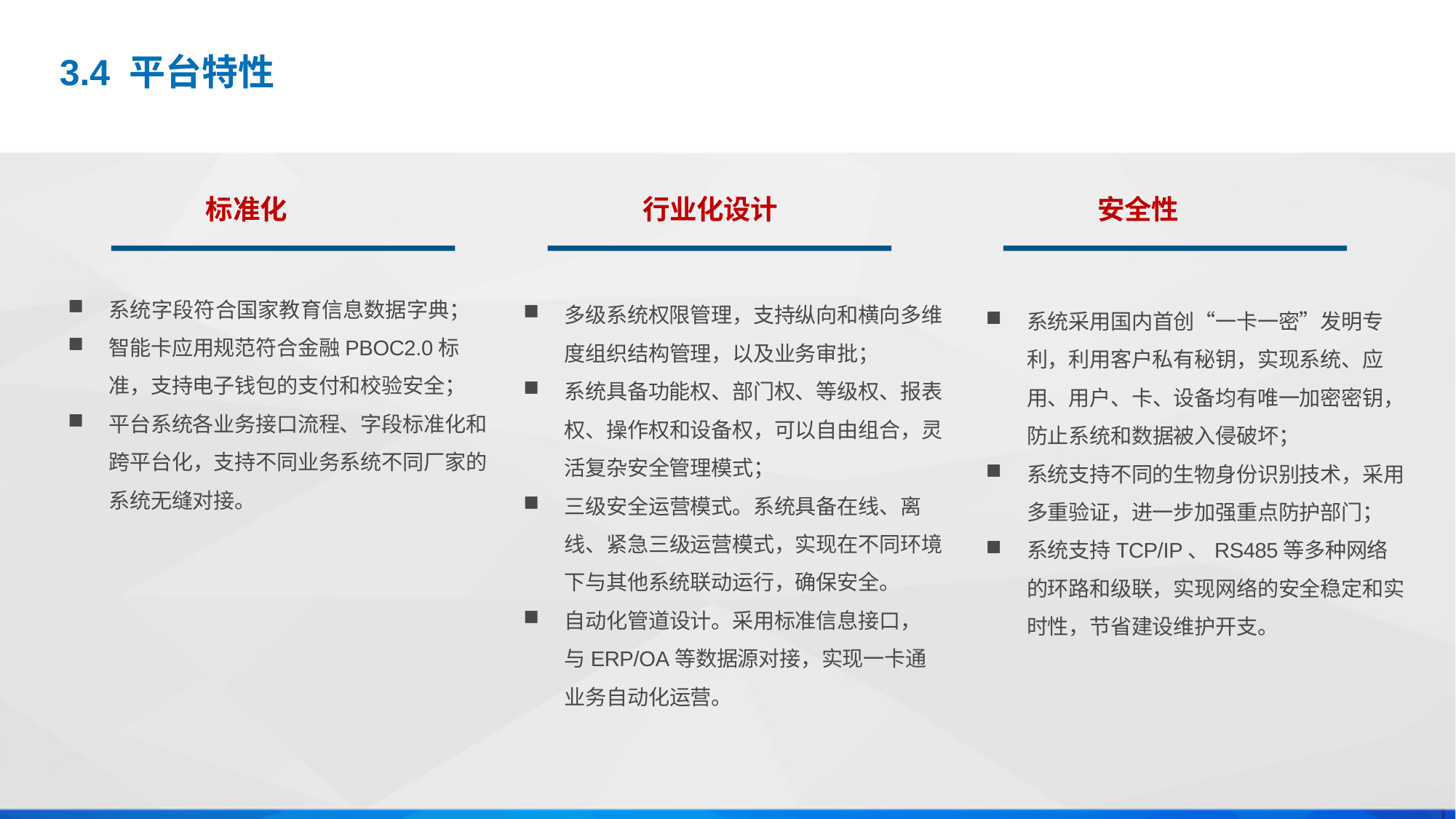

3.4 平台特性
标准化
行业化设计
安全性

系统字段符合国家教育信息数据字典；
智能卡应用规范符合金融PBOC2.0标准，支持电子钱包的支付和校验安全；
平台系统各业务接口流程、字段标准化和跨平台化，支持不同业务系统不同厂家的系统无缝对接。
多级系统权限管理，支持纵向和横向多维度组织结构管理，以及业务审批；
系统具备功能权、部门权、等级权、报表权、操作权和设备权，可以自由组合，灵活复杂安全管理模式；
三级安全运营模式。系统具备在线、离线、紧急三级运营模式，实现在不同环境下与其他系统联动运行，确保安全。
自动化管道设计。采用标准信息接口，与ERP/OA等数据源对接，实现一卡通业务自动化运营。
系统采用国内首创“一卡一密”发明专利，利用客户私有秘钥，实现系统、应用、用户、卡、设备均有唯一加密密钥，防止系统和数据被入侵破坏；
系统支持不同的生物身份识别技术，采用多重验证，进一步加强重点防护部门；
系统支持TCP/IP、RS485等多种网络的环路和级联，实现网络的安全稳定和实时性，节省建设维护开支。